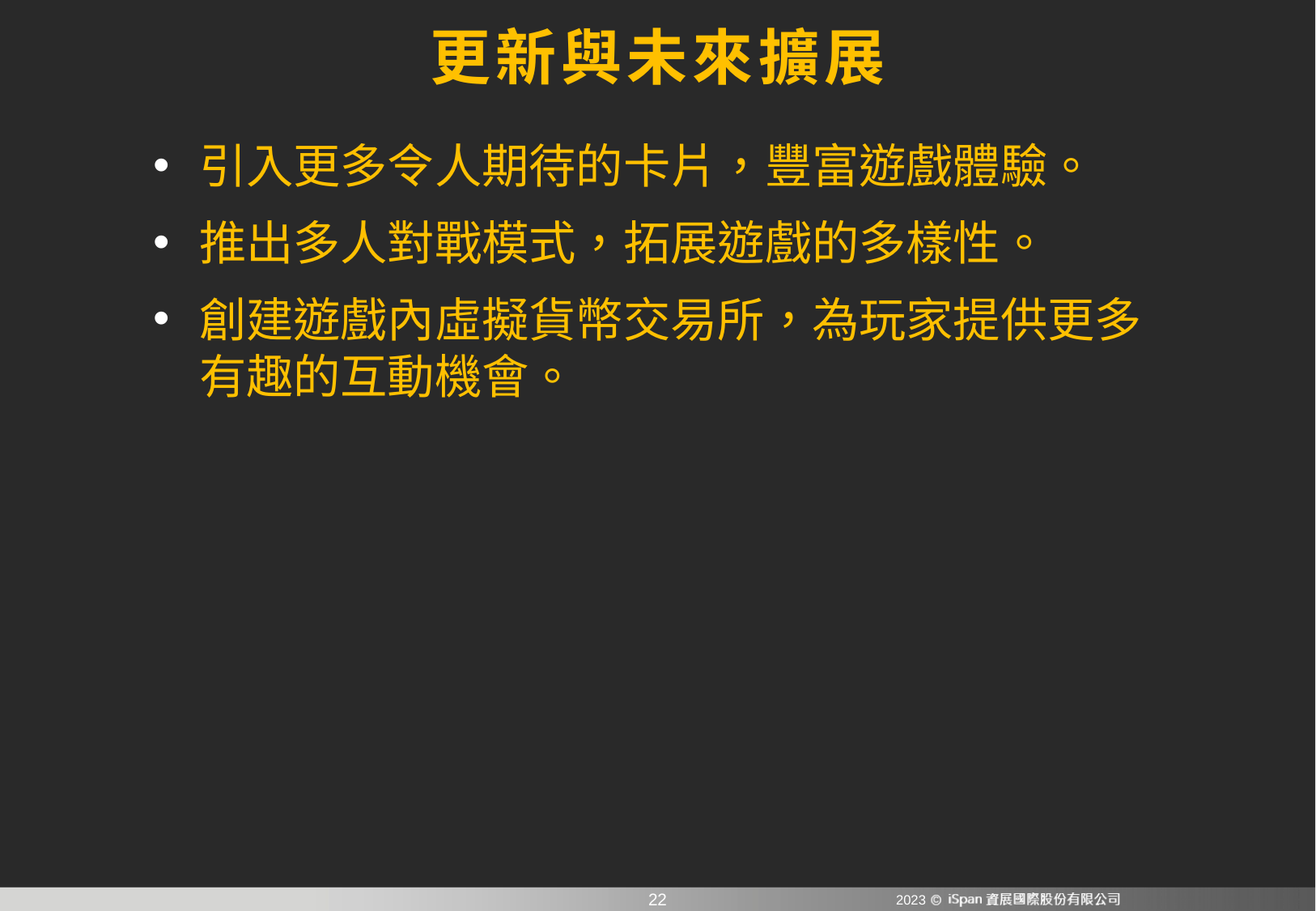

更新與未來擴展
引入更多令人期待的卡片，豐富遊戲體驗。
推出多人對戰模式，拓展遊戲的多樣性。
創建遊戲內虛擬貨幣交易所，為玩家提供更多有趣的互動機會。

2023